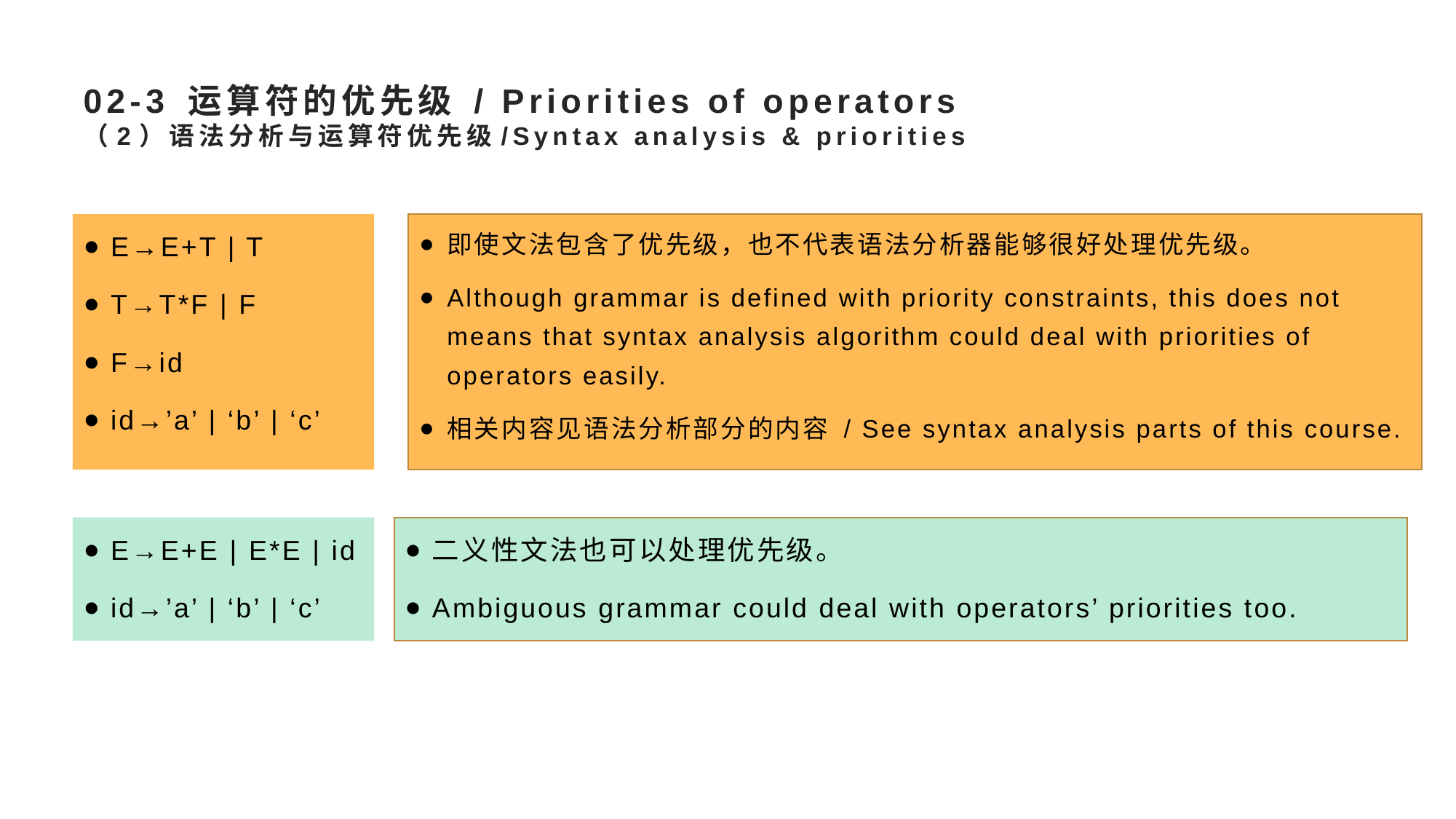

# 02-3 运算符的优先级 / Priorities of operators （2）语法分析与运算符优先级/Syntax analysis & priorities
E→E+T | T
T→T*F | F
F→id
id→’a’ | ‘b’ | ‘c’
即使文法包含了优先级，也不代表语法分析器能够很好处理优先级。
Although grammar is defined with priority constraints, this does not means that syntax analysis algorithm could deal with priorities of operators easily.
相关内容见语法分析部分的内容 / See syntax analysis parts of this course.
E→E+E | E*E | id
id→’a’ | ‘b’ | ‘c’
二义性文法也可以处理优先级。
Ambiguous grammar could deal with operators’ priorities too.
26